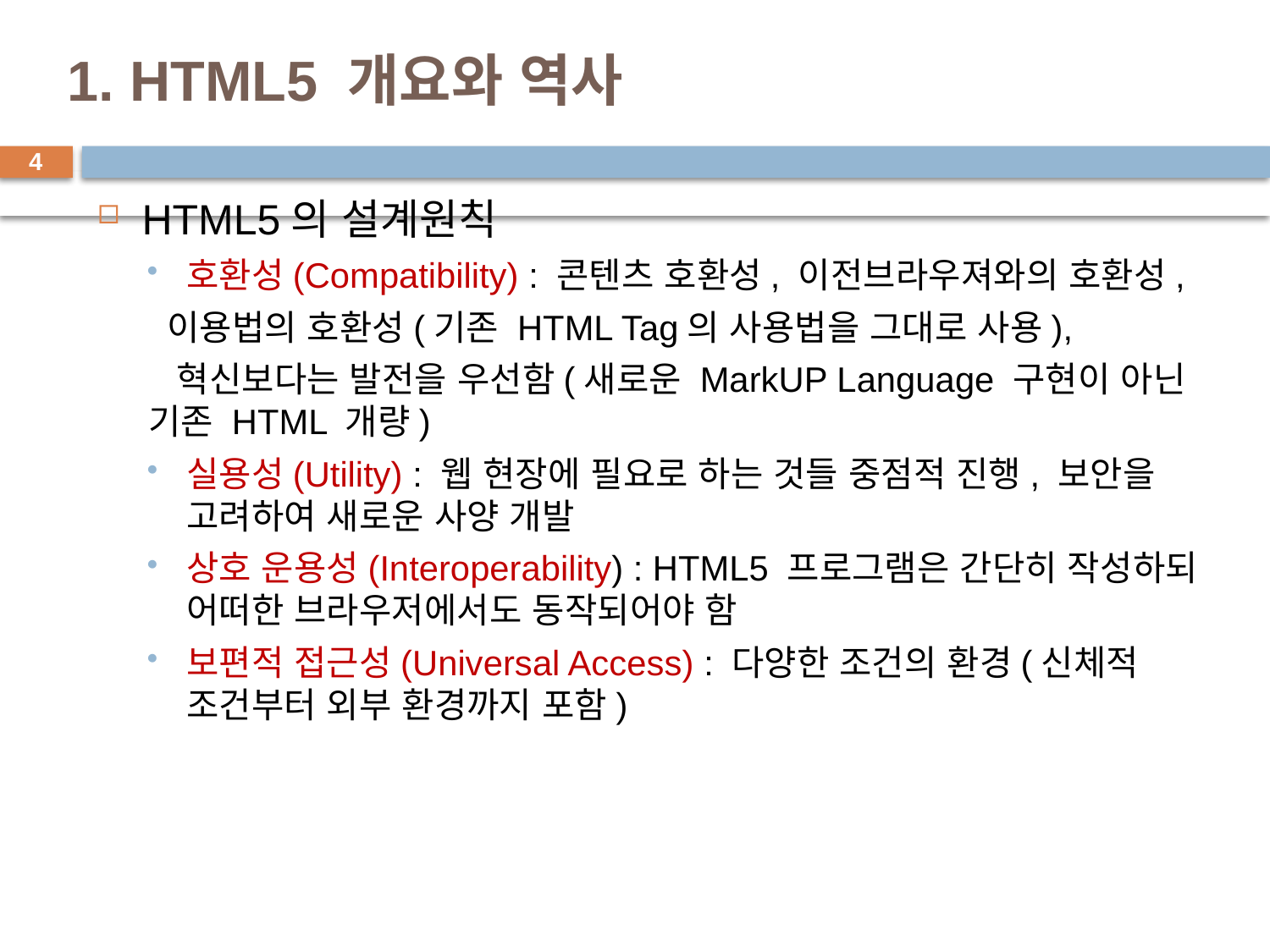

1. HTML5 개요와 역사
4
HTML5의 설계원칙
호환성(Compatibility) : 콘텐츠 호환성, 이전브라우져와의 호환성,
 이용법의 호환성(기존 HTML Tag의 사용법을 그대로 사용),
  혁신보다는 발전을 우선함(새로운 MarkUP Language 구현이 아닌 기존 HTML 개량)
실용성(Utility) : 웹 현장에 필요로 하는 것들 중점적 진행, 보안을 고려하여 새로운 사양 개발
상호 운용성(Interoperability) : HTML5 프로그램은 간단히 작성하되 어떠한 브라우저에서도 동작되어야 함
보편적 접근성(Universal Access) : 다양한 조건의 환경(신체적 조건부터 외부 환경까지 포함)